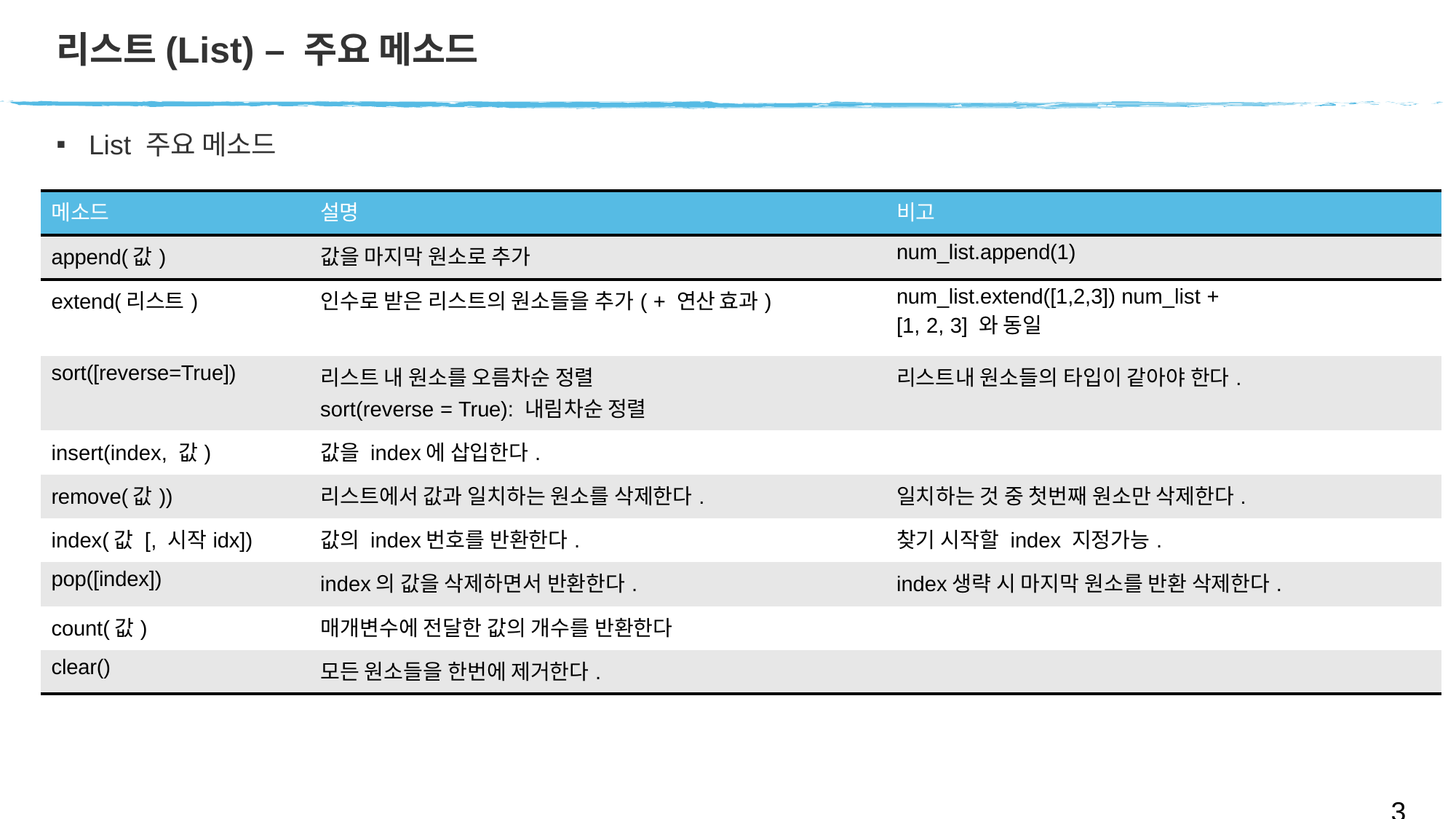

# 리스트(List) – 주요 메소드
List 주요 메소드
| 메소드 | 설명 | 비고 |
| --- | --- | --- |
| append(값) | 값을 마지막 원소로 추가 | num\_list.append(1) |
| extend(리스트) | 인수로 받은 리스트의 원소들을 추가( + 연산 효과) | num\_list.extend([1,2,3]) num\_list + [1, 2, 3] 와 동일 |
| sort([reverse=True]) | 리스트 내 원소를 오름차순 정렬 sort(reverse = True): 내림차순 정렬 | 리스트내 원소들의 타입이 같아야 한다. |
| insert(index, 값) | 값을 index에 삽입한다. |  |
| remove(값)) | 리스트에서 값과 일치하는 원소를 삭제한다. | 일치하는 것 중 첫번째 원소만 삭제한다. |
| index(값 [, 시작idx]) | 값의 index번호를 반환한다. | 찾기 시작할 index 지정가능. |
| pop([index]) | index의 값을 삭제하면서 반환한다. | index생략 시 마지막 원소를 반환 삭제한다. |
| count(값) | 매개변수에 전달한 값의 개수를 반환한다 |  |
| clear() | 모든 원소들을 한번에 제거한다. |  |
30